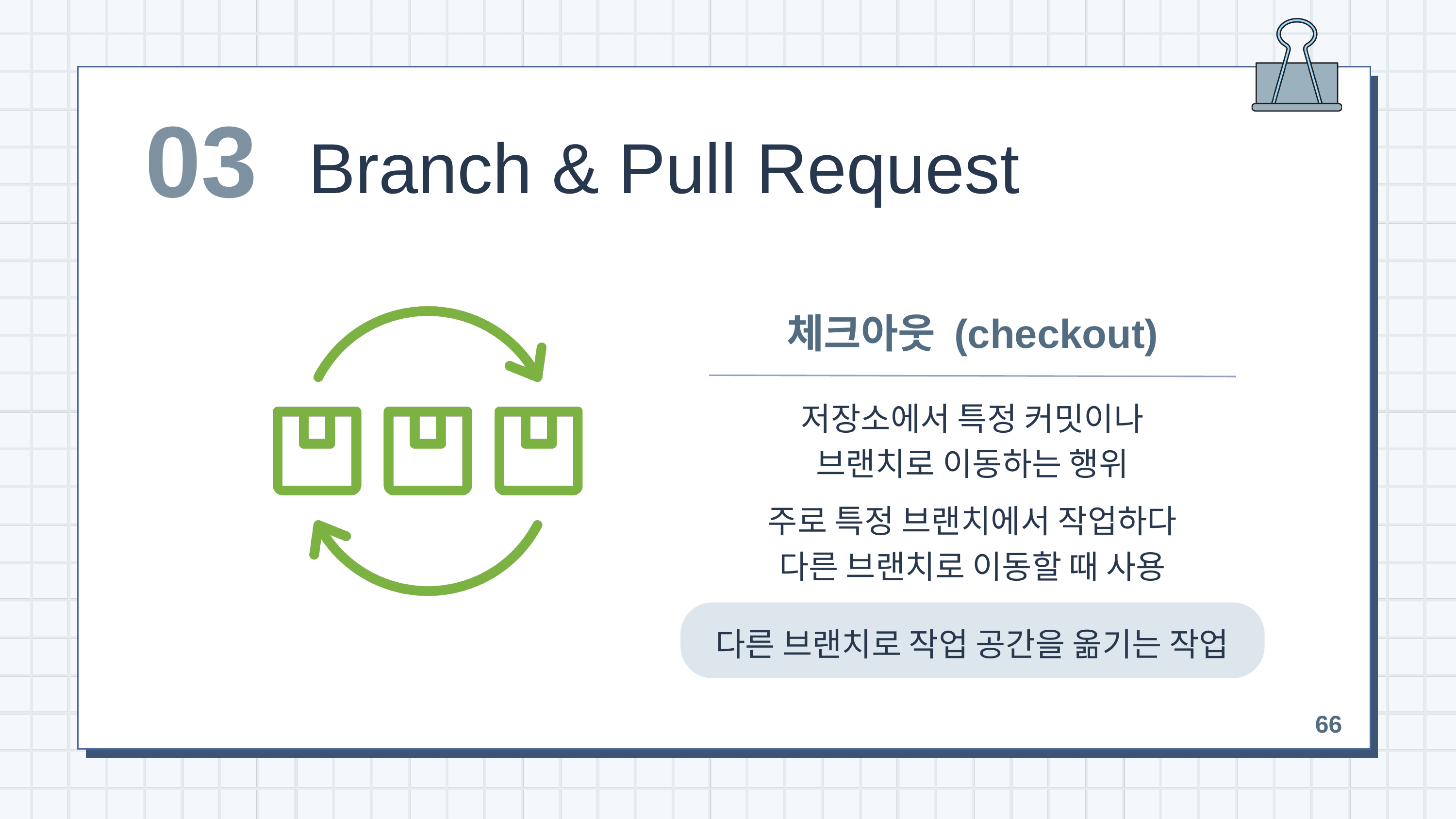

03
Branch & Pull Request
체크아웃 (checkout)

저장소에서 특정 커밋이나
브랜치로 이동하는 행위
주로 특정 브랜치에서 작업하다
다른 브랜치로 이동할 때 사용

다른 브랜치로 작업 공간을 옮기는 작업
66